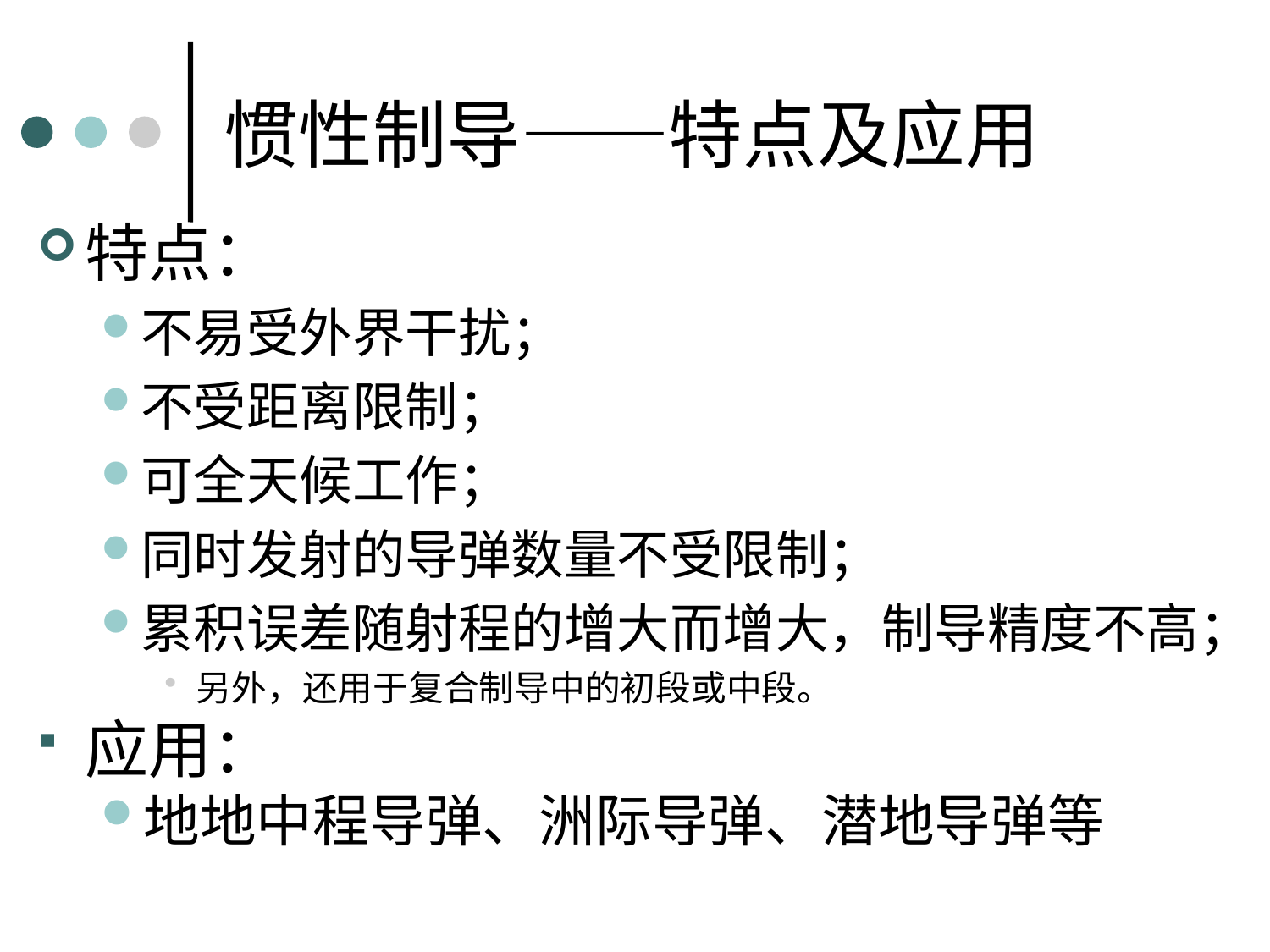

# 惯性制导——特点及应用
特点：
不易受外界干扰；
不受距离限制；
可全天候工作；
同时发射的导弹数量不受限制；
累积误差随射程的增大而增大，制导精度不高；
另外，还用于复合制导中的初段或中段。
应用：
地地中程导弹、洲际导弹、潜地导弹等